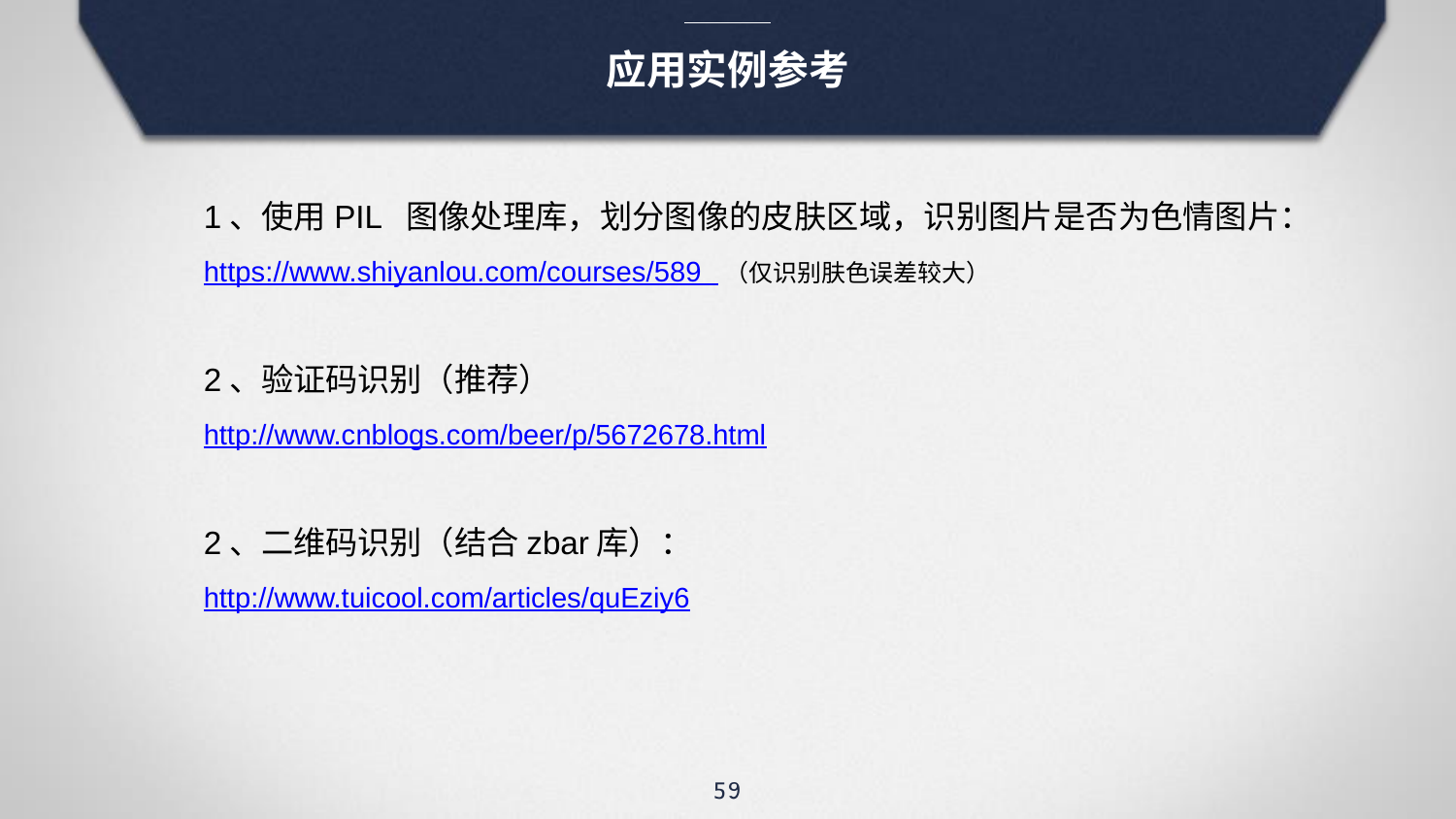

# 应用实例参考
1、使用PIL 图像处理库，划分图像的皮肤区域，识别图片是否为色情图片：
https://www.shiyanlou.com/courses/589  （仅识别肤色误差较大）

2、验证码识别（推荐）
http://www.cnblogs.com/beer/p/5672678.html

2、二维码识别（结合zbar库）：
http://www.tuicool.com/articles/quEziy6
59